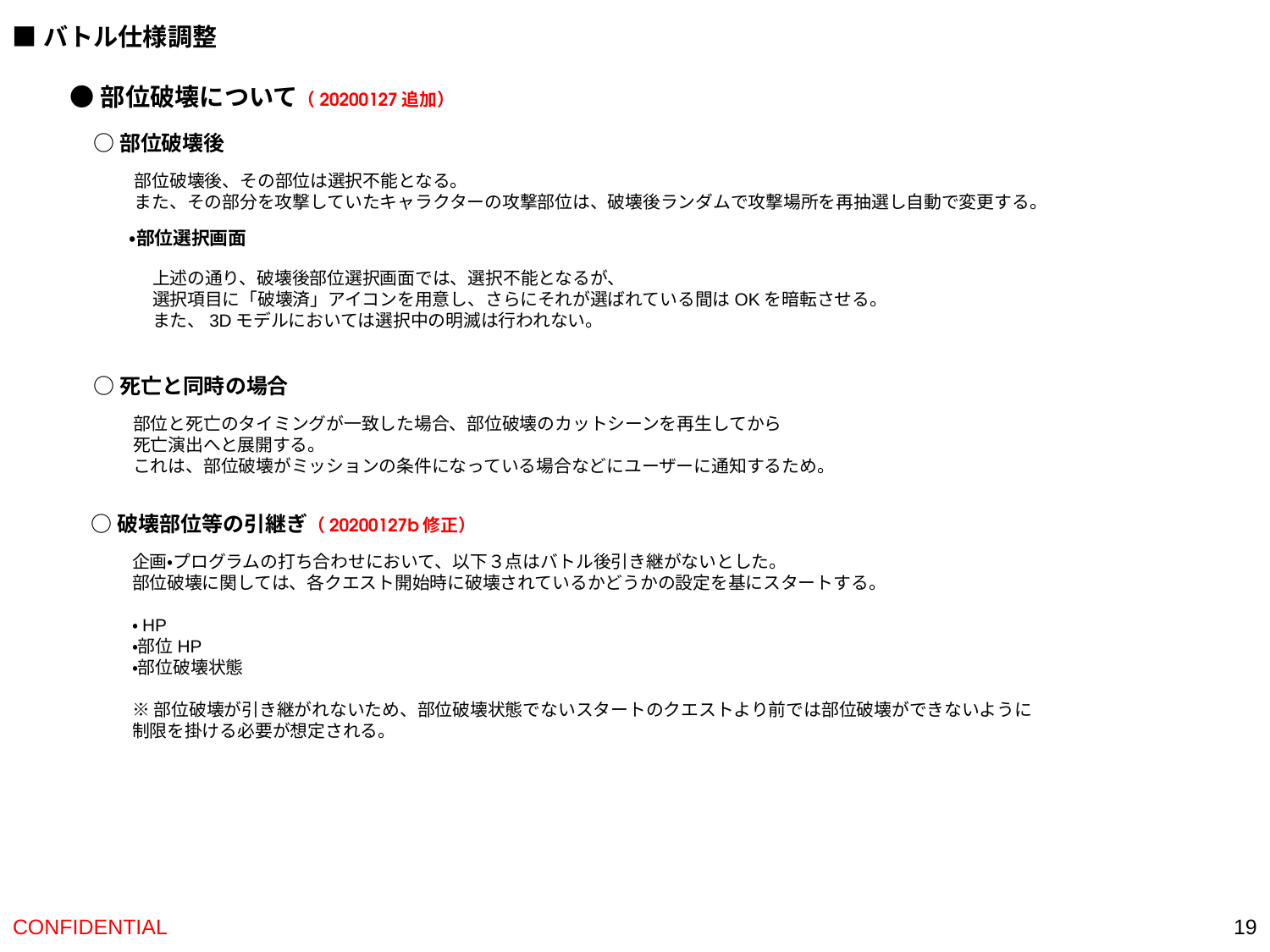

■バトル仕様調整
●部位破壊について（20200127追加）
○部位破壊後
部位破壊後、その部位は選択不能となる。
また、その部分を攻撃していたキャラクターの攻撃部位は、破壊後ランダムで攻撃場所を再抽選し自動で変更する。
・部位選択画面
上述の通り、破壊後部位選択画面では、選択不能となるが、
選択項目に「破壊済」アイコンを用意し、さらにそれが選ばれている間はOKを暗転させる。
また、3Dモデルにおいては選択中の明滅は行われない。
○死亡と同時の場合
部位と死亡のタイミングが一致した場合、部位破壊のカットシーンを再生してから
死亡演出へと展開する。
これは、部位破壊がミッションの条件になっている場合などにユーザーに通知するため。
○破壊部位等の引継ぎ（20200127b修正）
企画・プログラムの打ち合わせにおいて、以下３点はバトル後引き継がないとした。
部位破壊に関しては、各クエスト開始時に破壊されているかどうかの設定を基にスタートする。

・HP
・部位HP
・部位破壊状態

※部位破壊が引き継がれないため、部位破壊状態でないスタートのクエストより前では部位破壊ができないように
制限を掛ける必要が想定される。
19
CONFIDENTIAL